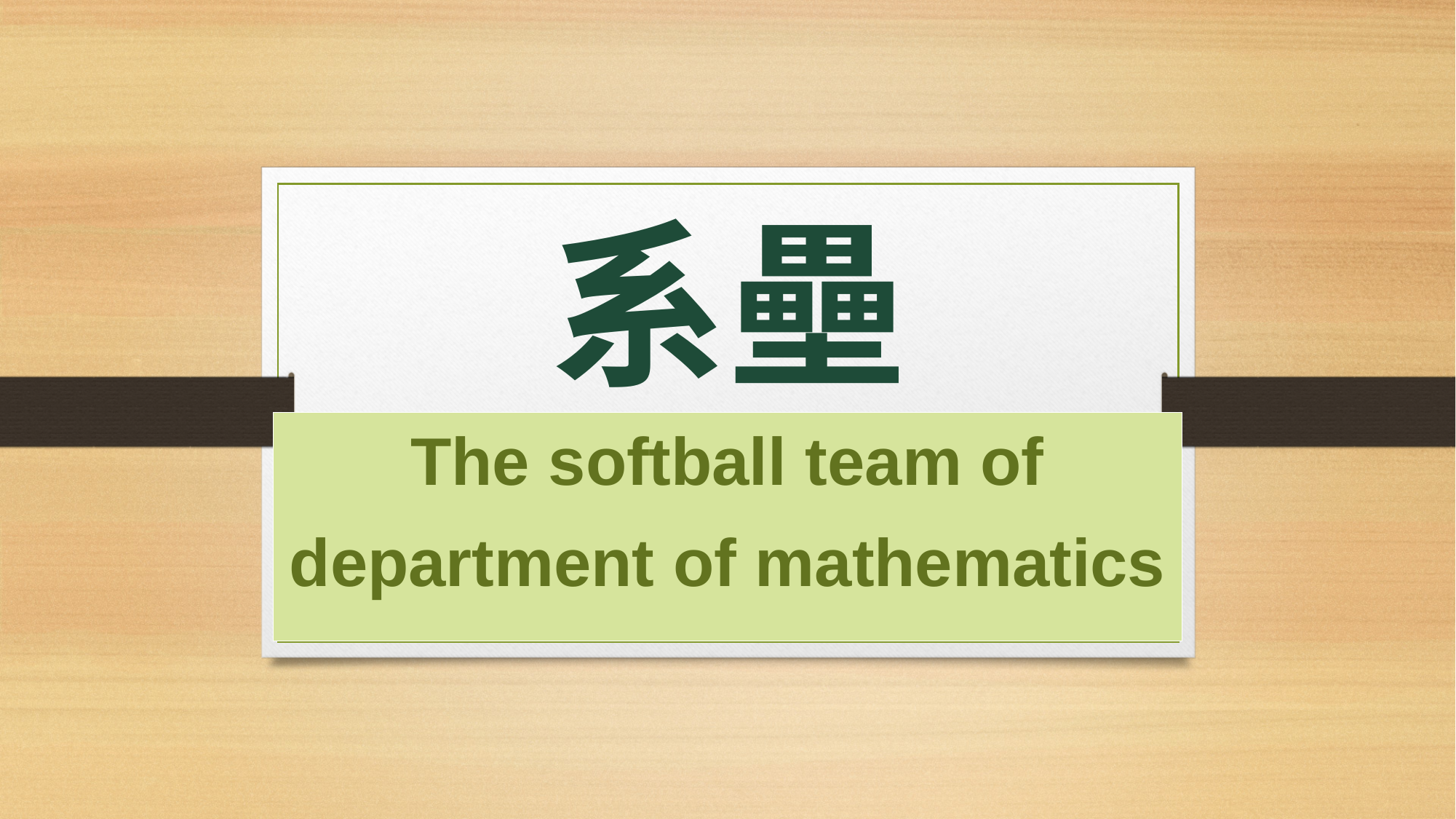

# 系壘
The softball team of
department of mathematics